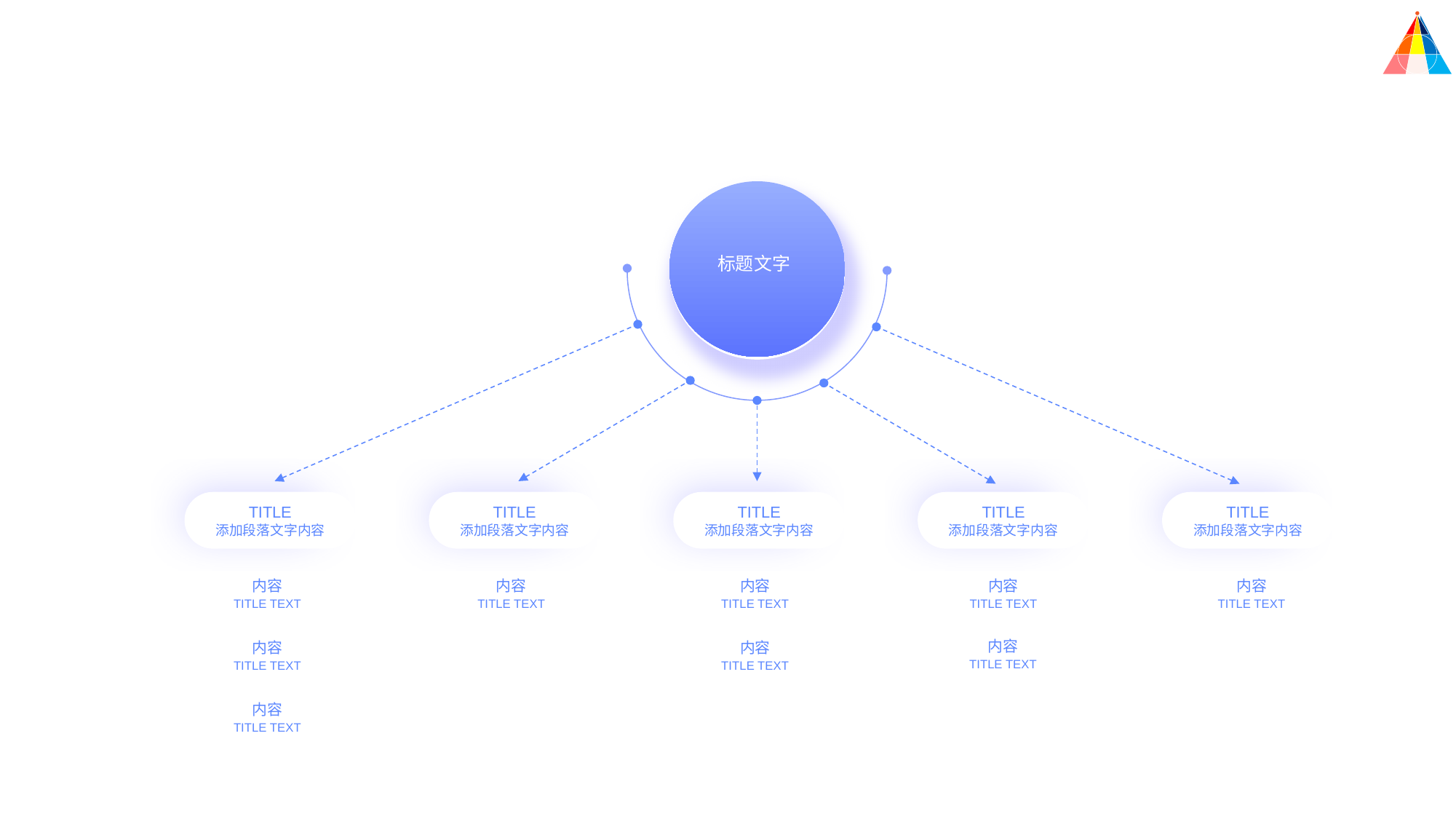

标题文字

TITLE
添加段落文字内容

TITLE
添加段落文字内容

TITLE
添加段落文字内容

TITLE
添加段落文字内容

TITLE
添加段落文字内容
内容
TITLE TEXT
内容
TITLE TEXT
内容
TITLE TEXT
内容
TITLE TEXT
内容
TITLE TEXT
内容
TITLE TEXT
内容
TITLE TEXT
内容
TITLE TEXT
内容
TITLE TEXT